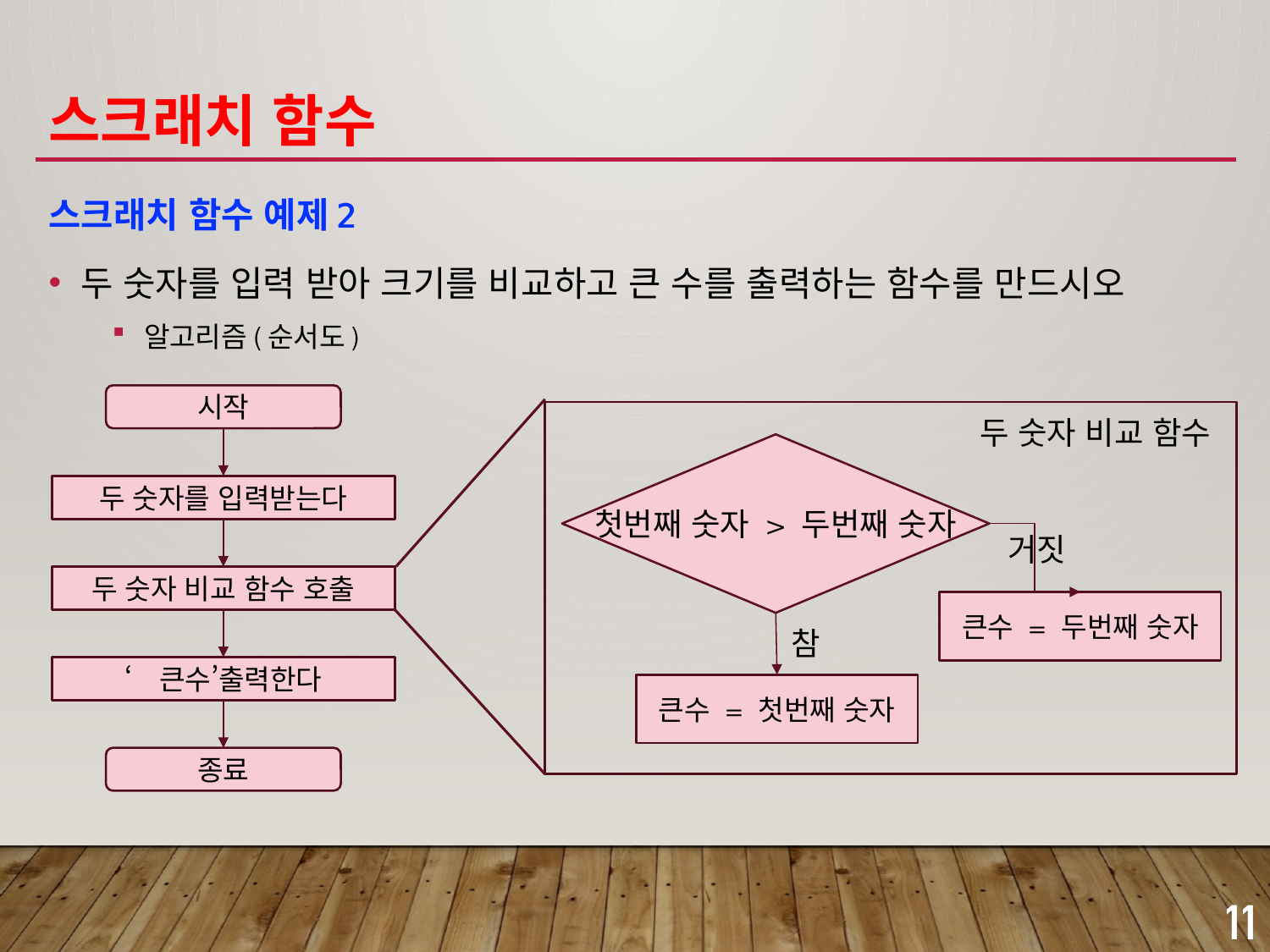

# 스크래치 함수
스크래치 함수 예제2
두 숫자를 입력 받아 크기를 비교하고 큰 수를 출력하는 함수를 만드시오
알고리즘(순서도)
시작

두 숫자 비교 함수

첫번째 숫자 > 두번째 숫자
거짓
큰수 = 두번째 숫자
참
큰수 = 첫번째 숫자
두 숫자를 입력받는다
두 숫자 비교 함수 호출
‘큰수’출력한다
종료